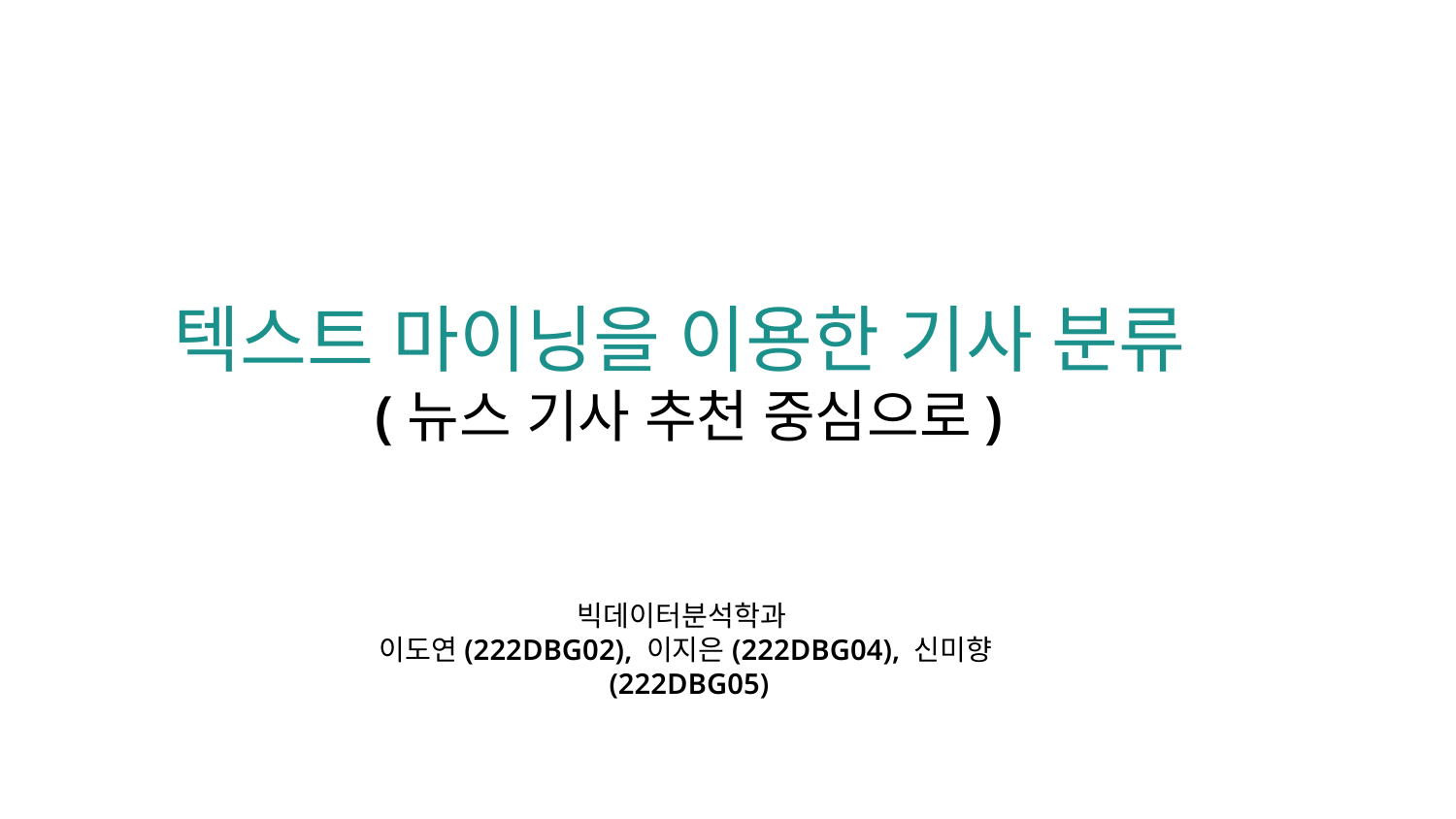

# 텍스트 마이닝을 이용한 기사 분류 (뉴스 기사 추천 중심으로)

빅데이터분석학과 
이도연(222DBG02), 이지은(222DBG04), 신미향(222DBG05)